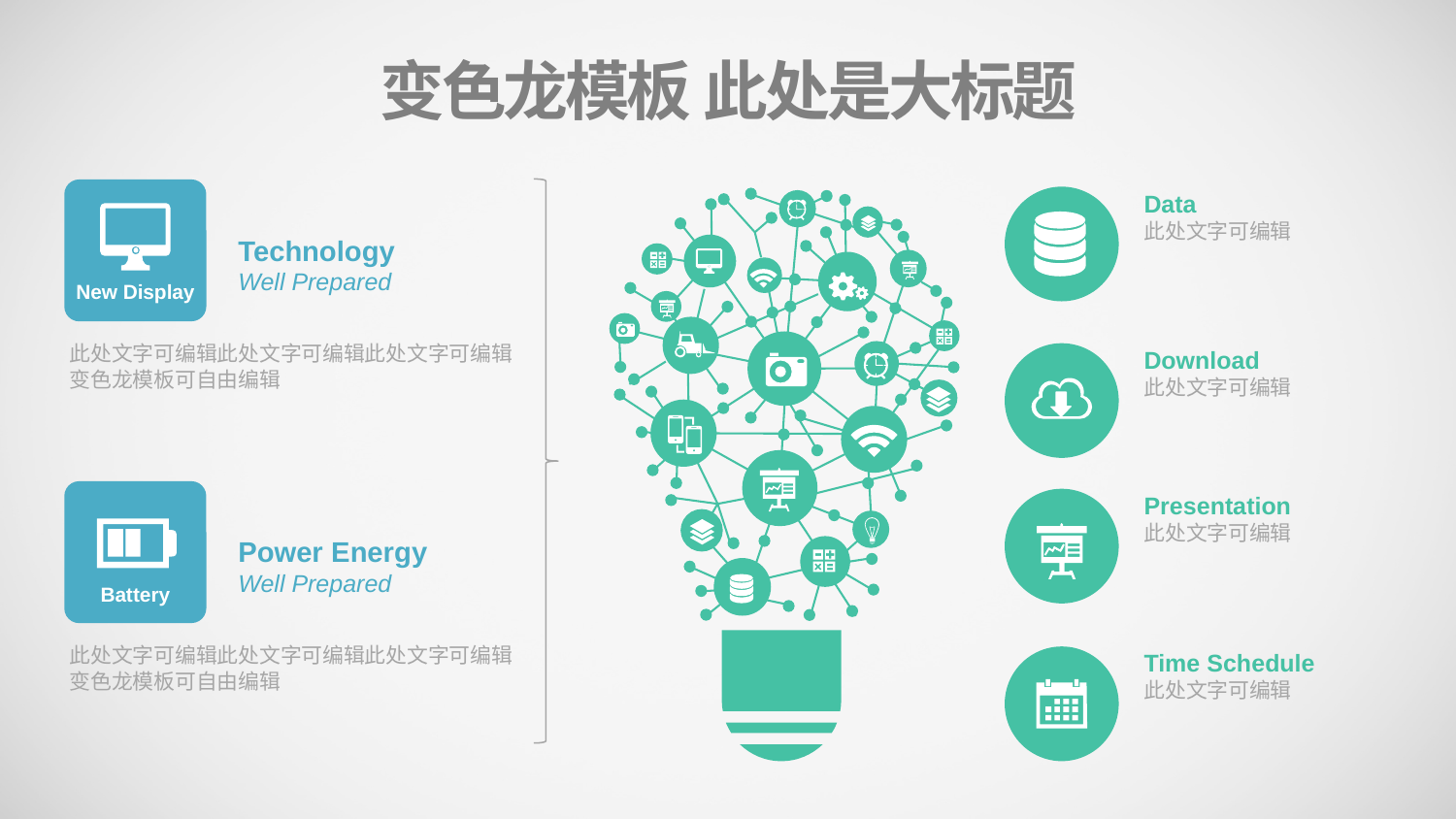

变色龙模板 此处是大标题
Data
此处文字可编辑

Technology
Well Prepared

New Display

Download
此处文字可编辑

此处文字可编辑此处文字可编辑此处文字可编辑变色龙模板可自由编辑

Presentation
此处文字可编辑

Power Energy
Well Prepared

Battery

Time Schedule
此处文字可编辑

此处文字可编辑此处文字可编辑此处文字可编辑变色龙模板可自由编辑